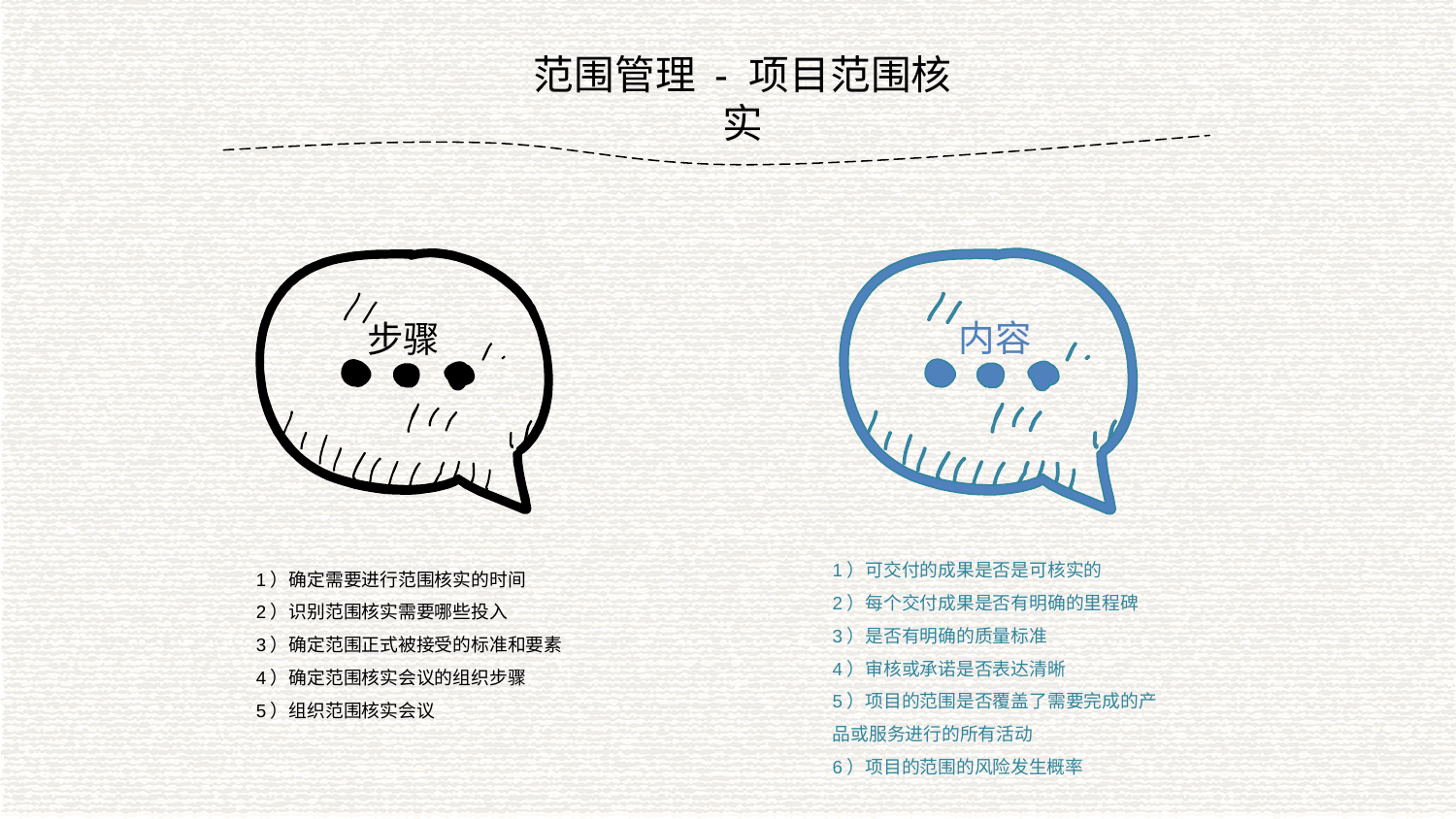

范围管理 - 项目范围核实

内容
步骤
1）可交付的成果是否是可核实的
2）每个交付成果是否有明确的里程碑
3）是否有明确的质量标准
4）审核或承诺是否表达清晰
5）项目的范围是否覆盖了需要完成的产品或服务进行的所有活动
6）项目的范围的风险发生概率
1）确定需要进行范围核实的时间
2）识别范围核实需要哪些投入
3）确定范围正式被接受的标准和要素
4）确定范围核实会议的组织步骤
5）组织范围核实会议